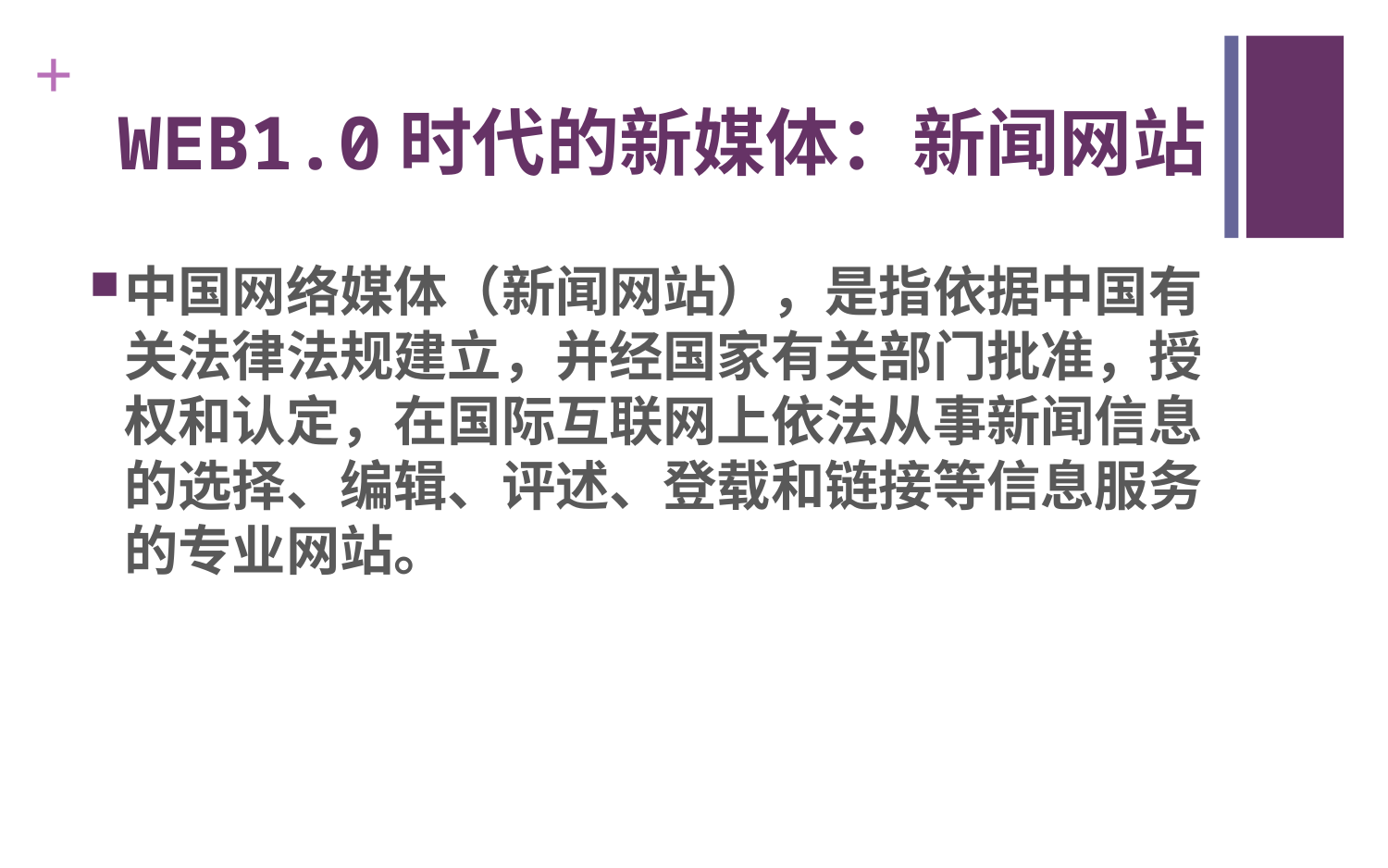

# WEB1.0时代的新媒体：新闻网站
中国网络媒体（新闻网站），是指依据中国有关法律法规建立，并经国家有关部门批准，授权和认定，在国际互联网上依法从事新闻信息的选择、编辑、评述、登载和链接等信息服务的专业网站。